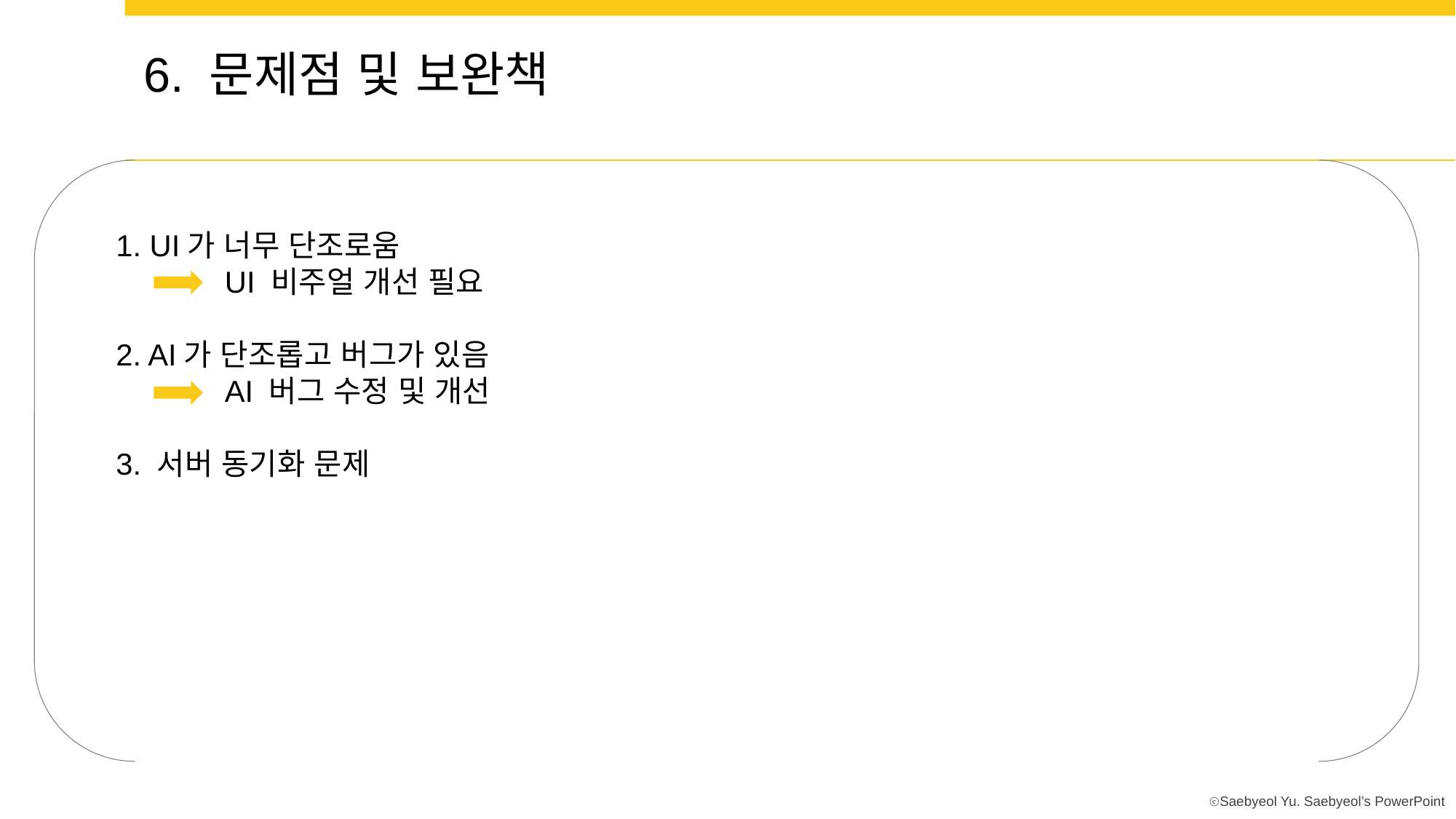

6. 문제점 및 보완책

1. UI가 너무 단조로움
             UI 비주얼 개선 필요

2. AI가 단조롭고 버그가 있음
             AI 버그 수정 및 개선

3. 서버 동기화 문제